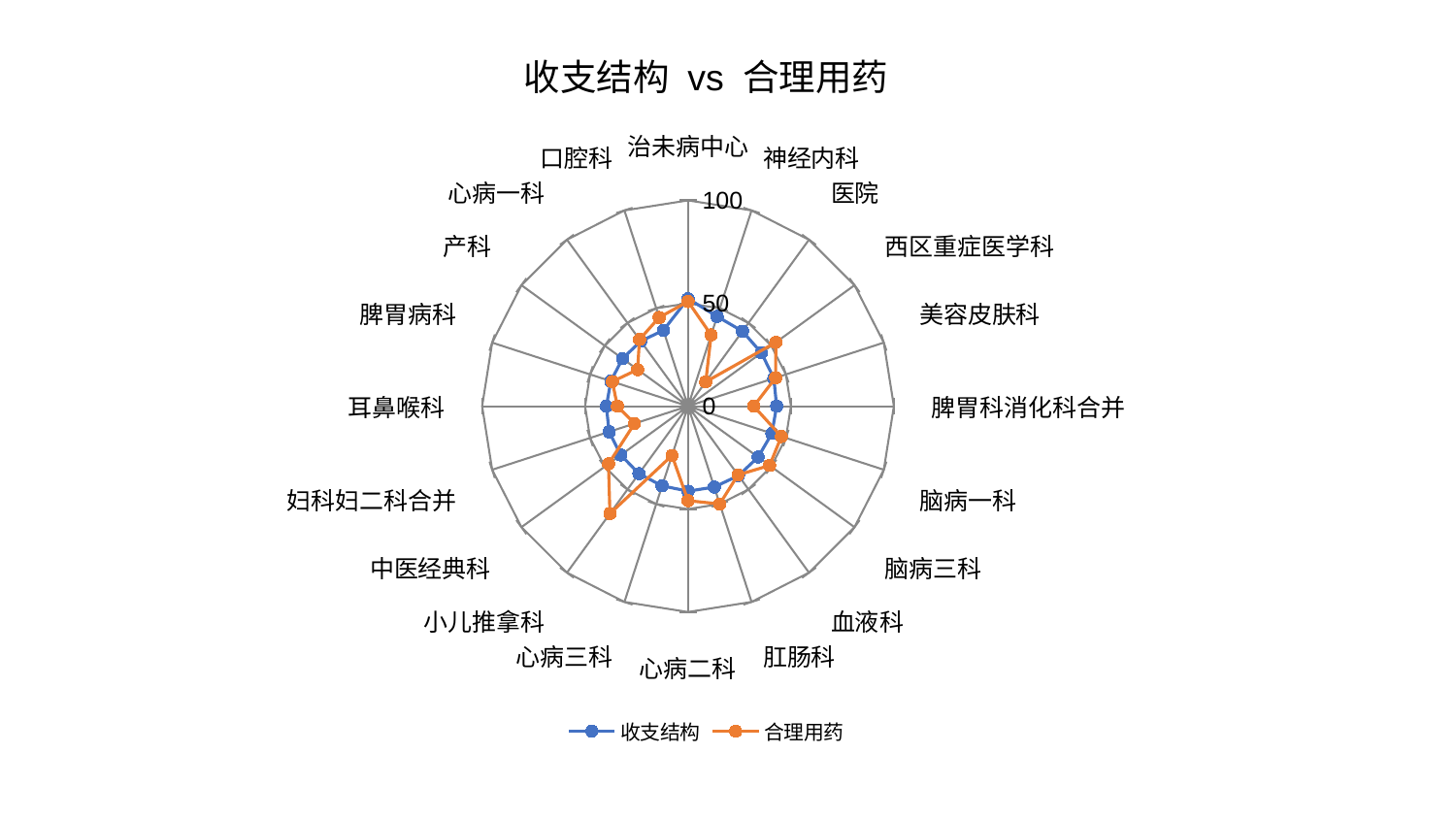

### Chart: 收支结构 vs 合理用药

| Category | 收支结构 | 合理用药 |
|---|---|---|
| 治未病中心 | 52.24362413450856 | 50.851479275354336 |
| 神经内科 | 45.85965595344539 | 36.39744535592275 |
| 医院 | 45.03538240070086 | 14.648690974889352 |
| 西区重症医学科 | 44.088187031679986 | 52.74312154509345 |
| 美容皮肤科 | 43.87468420818759 | 44.782667745249384 |
| 脾胃科消化科合并 | 43.058555697134665 | 31.959909941306556 |
| 脑病一科 | 42.880058382718396 | 47.71037170581732 |
| 脑病三科 | 42.10706874940177 | 49.00393589368499 |
| 血液科 | 41.71360205722501 | 41.30533163741004 |
| 肛肠科 | 41.322934976906495 | 49.967306231092586 |
| 心病二科 | 41.307017941578586 | 45.914256258816316 |
| 心病三科 | 40.71187923248934 | 25.193161405086066 |
| 小儿推拿科 | 40.550139769854326 | 64.5293849848114 |
| 中医经典科 | 40.35012494608849 | 47.732041735205115 |
| 妇科妇二科合并 | 40.283357567473395 | 27.331414986788843 |
| 耳鼻喉科 | 39.66808276242008 | 34.28951154379213 |
| 脾胃病科 | 39.4063471339369 | 38.65597986205474 |
| 产科 | 39.323351704445614 | 30.274544763753465 |
| 心病一科 | 39.06198604842938 | 40.07201770580257 |
| 口腔科 | 38.74865497860706 | 45.31709799149839 |
72